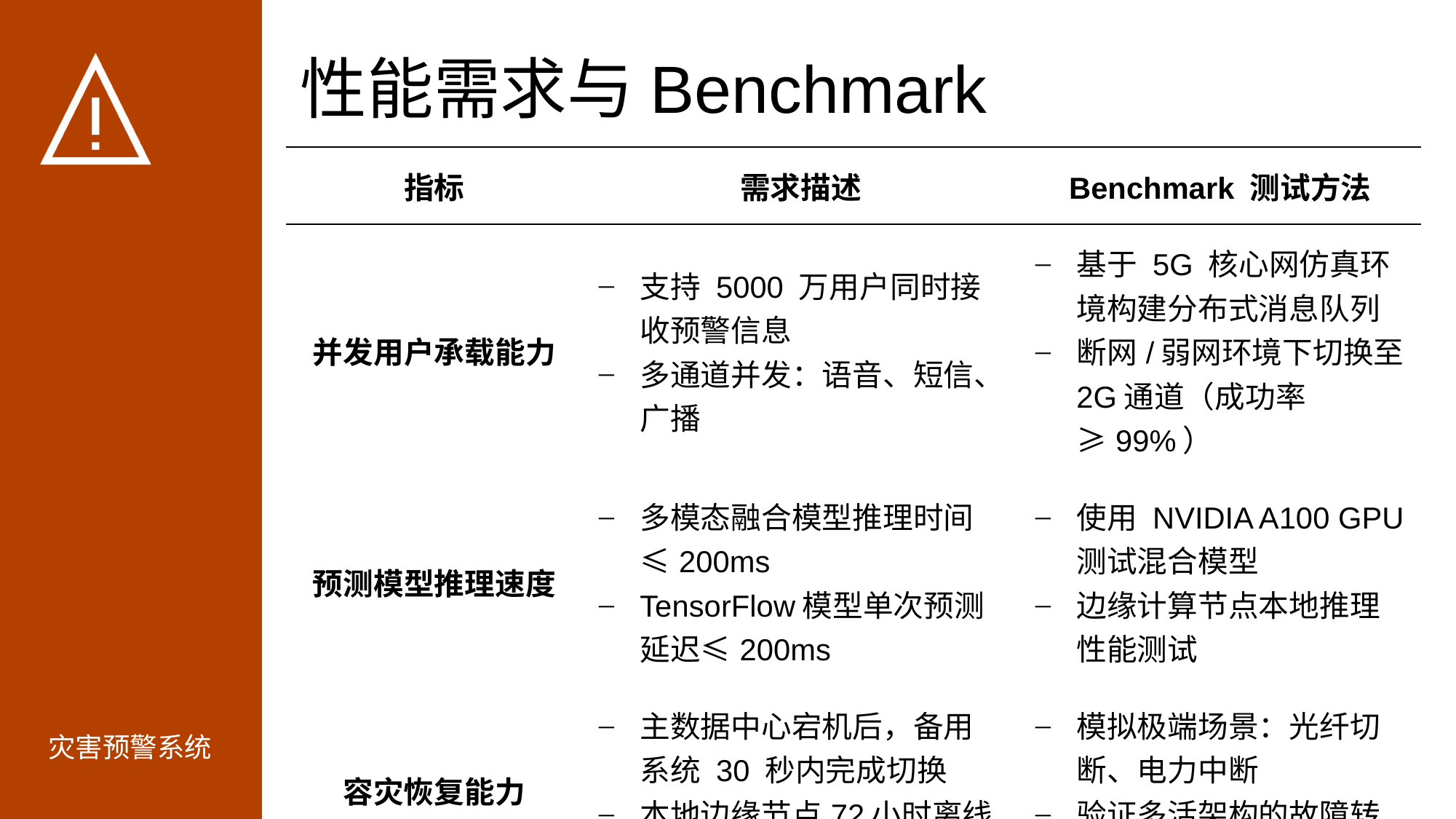

# 性能需求与Benchmark
| 指标 | 需求描述 | Benchmark 测试方法 |
| --- | --- | --- |
| 并发用户承载能力 | 支持 5000 万用户同时接收预警信息 多通道并发：语音、短信、广播 | 基于 5G 核心网仿真环境构建分布式消息队列 断网/弱网环境下切换至2G通道（成功率≥99%） |
| 预测模型推理速度 | 多模态融合模型推理时间 ≤200ms TensorFlow模型单次预测延迟≤200ms | 使用 NVIDIA A100 GPU 测试混合模型 边缘计算节点本地推理性能测试 |
| 容灾恢复能力 | 主数据中心宕机后，备用系统 30 秒内完成切换 本地边缘节点72小时离线工作能力 | 模拟极端场景：光纤切断、电力中断 验证多活架构的故障转移机制 |